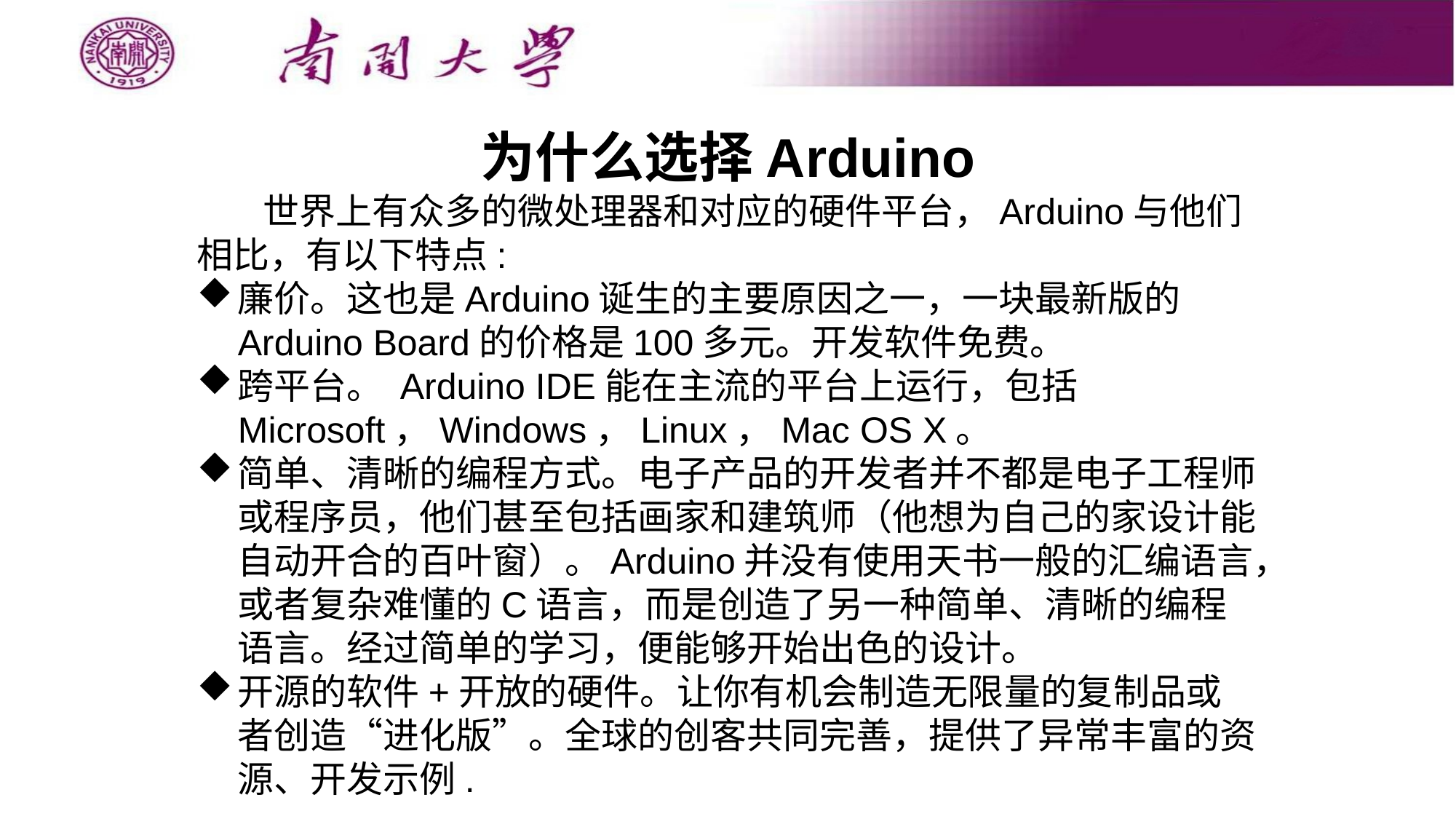

为什么选择Arduino
       世界上有众多的微处理器和对应的硬件平台，Arduino与他们相比，有以下特点:
廉价。这也是Arduino诞生的主要原因之一，一块最新版的Arduino Board的价格是100多元。开发软件免费。
跨平台。 Arduino IDE能在主流的平台上运行，包括Microsoft，Windows，Linux，Mac OS X。
简单、清晰的编程方式。电子产品的开发者并不都是电子工程师或程序员，他们甚至包括画家和建筑师（他想为自己的家设计能自动开合的百叶窗）。Arduino并没有使用天书一般的汇编语言，或者复杂难懂的C语言，而是创造了另一种简单、清晰的编程语言。经过简单的学习，便能够开始出色的设计。
开源的软件+开放的硬件。让你有机会制造无限量的复制品或者创造“进化版”。全球的创客共同完善，提供了异常丰富的资源、开发示例.